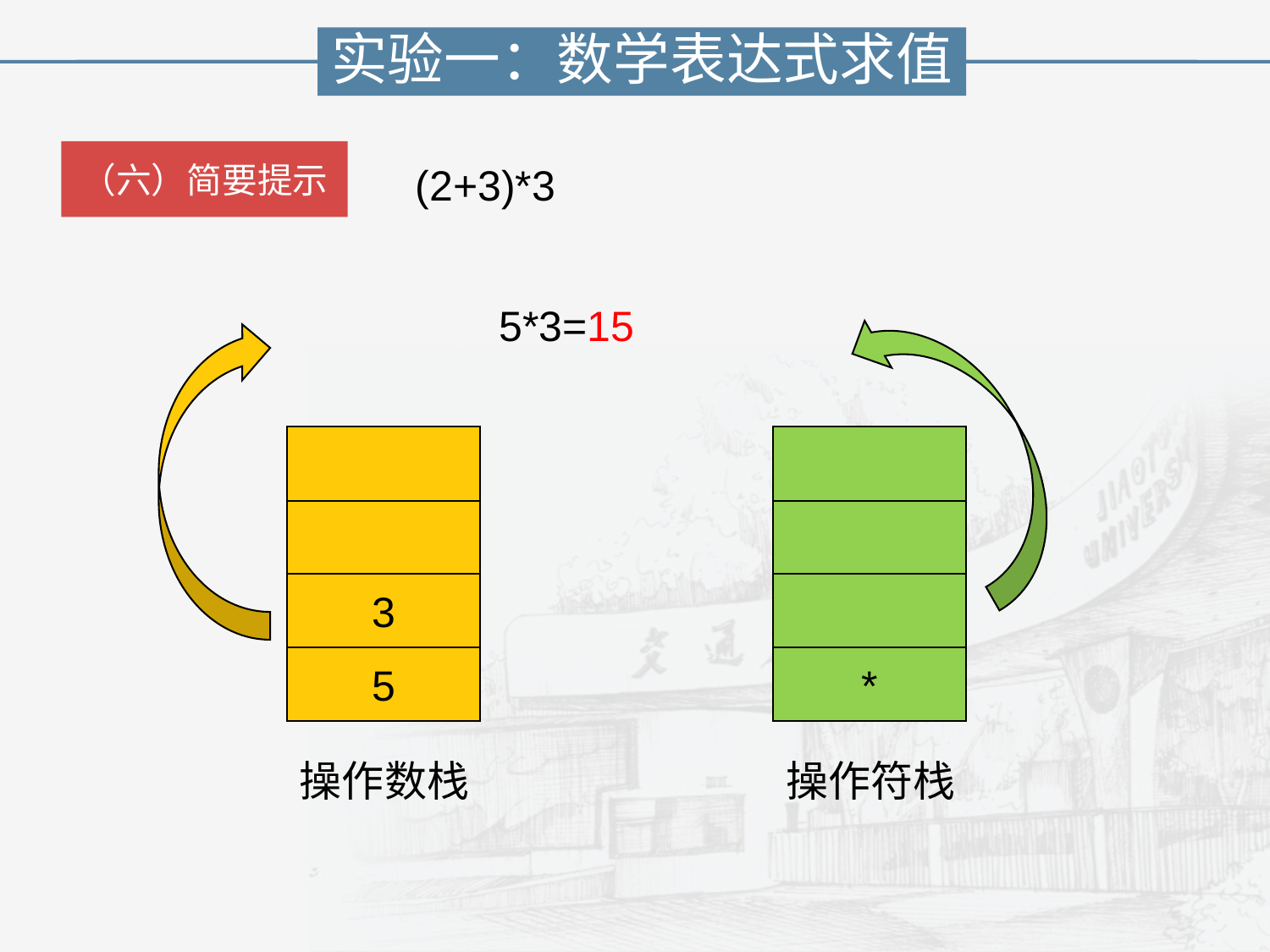

实验一：数学表达式求值
（六）简要提示
(2+3)*3

5*3=15

3

5
*
操作数栈
操作符栈